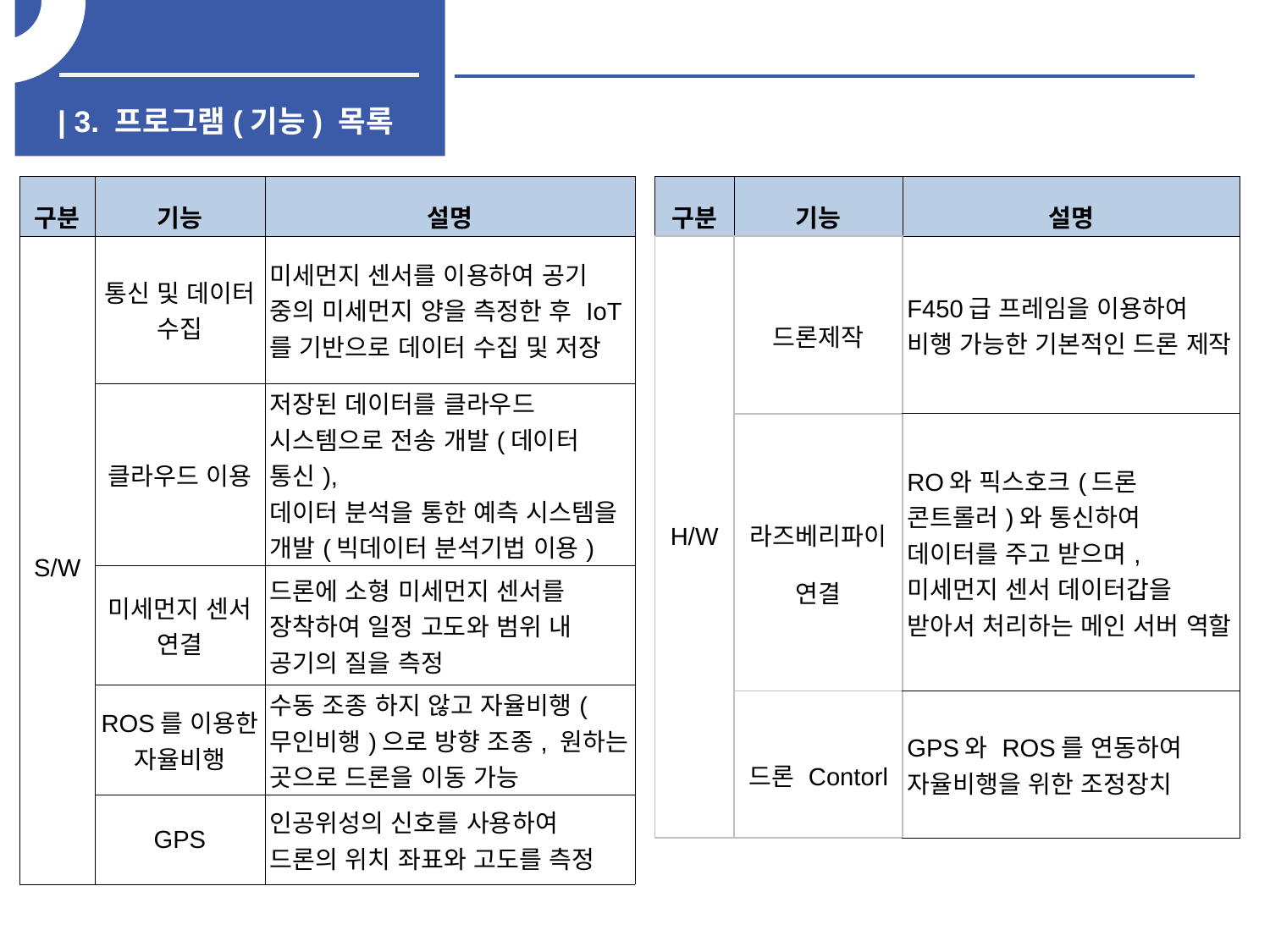

| 3. 프로그램(기능) 목록
| 구분 | 기능 | 설명 |
| --- | --- | --- |
| H/W | 드론제작 | F450급 프레임을 이용하여 비행 가능한 기본적인 드론 제작 |
|  | 라즈베리파이 연결 | RO와 픽스호크(드론 콘트롤러)와 통신하여 데이터를 주고 받으며, 미세먼지 센서 데이터갑을 받아서 처리하는 메인 서버 역할 |
|  | 드론 Contorl | GPS와 ROS를 연동하여 자율비행을 위한 조정장치 |
| 구분 | 기능 | 설명 |
| --- | --- | --- |
| S/W | 통신 및 데이터 수집 | 미세먼지 센서를 이용하여 공기 중의 미세먼지 양을 측정한 후 IoT를 기반으로 데이터 수집 및 저장 |
|  | 클라우드 이용 | 저장된 데이터를 클라우드 시스템으로 전송 개발(데이터 통신), 데이터 분석을 통한 예측 시스템을 개발(빅데이터 분석기법 이용) |
|  | 미세먼지 센서 연결 | 드론에 소형 미세먼지 센서를 장착하여 일정 고도와 범위 내 공기의 질을 측정 |
|  | ROS를 이용한 자율비행 | 수동 조종 하지 않고 자율비행(무인비행)으로 방향 조종, 원하는 곳으로 드론을 이동 가능 |
|  | GPS | 인공위성의 신호를 사용하여 드론의 위치 좌표와 고도를 측정 |